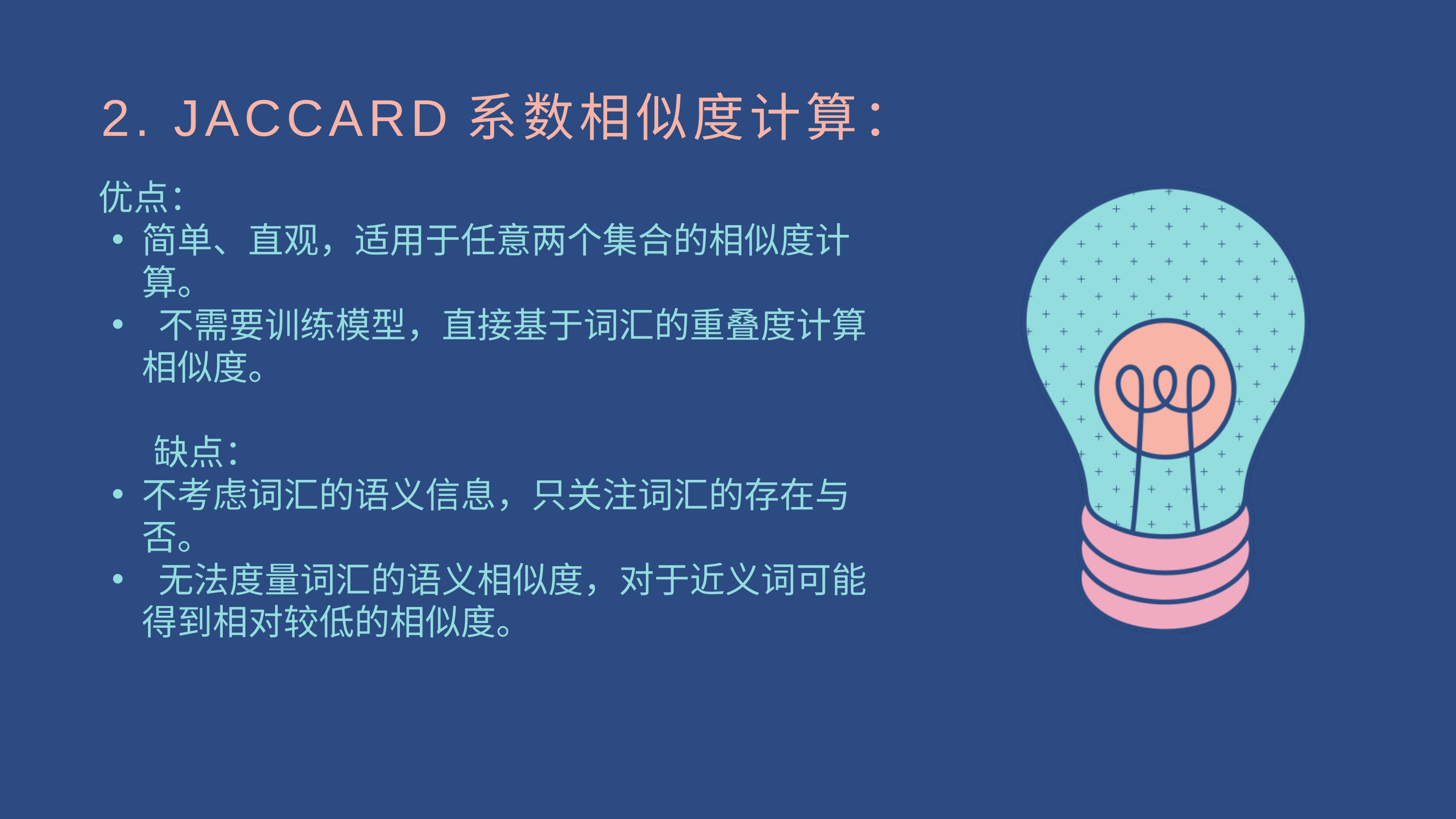

2. JACCARD系数相似度计算：
 优点：
简单、直观，适用于任意两个集合的相似度计算。
 不需要训练模型，直接基于词汇的重叠度计算相似度。

        缺点：
不考虑词汇的语义信息，只关注词汇的存在与否。
 无法度量词汇的语义相似度，对于近义词可能得到相对较低的相似度。